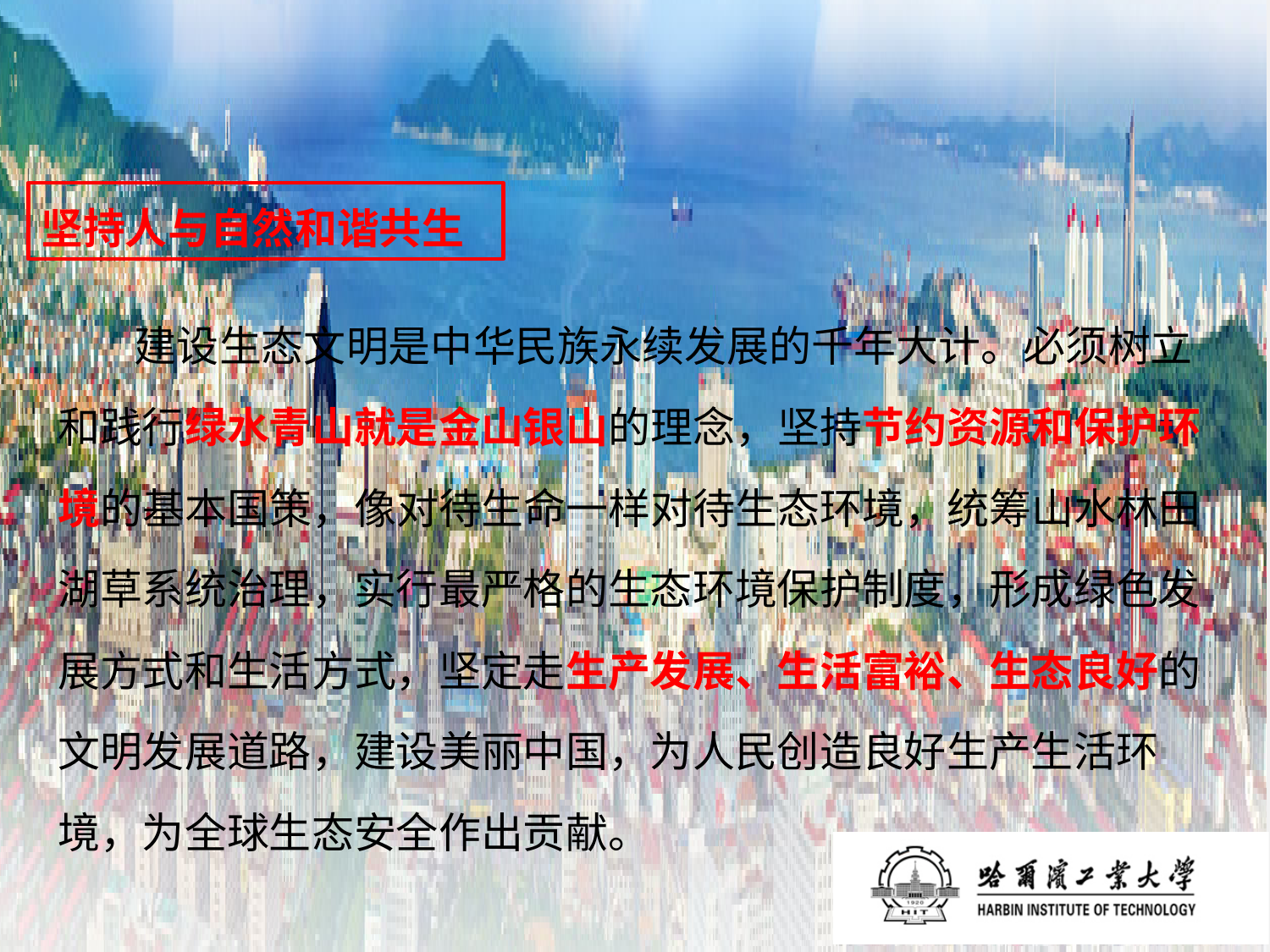

# 坚持人与自然和谐共生
       建设生态文明是中华民族永续发展的千年大计。必须树立和践行绿水青山就是金山银山的理念，坚持节约资源和保护环境的基本国策，像对待生命一样对待生态环境，统筹山水林田湖草系统治理，实行最严格的生态环境保护制度，形成绿色发展方式和生活方式，坚定走生产发展、生活富裕、生态良好的文明发展道路，建设美丽中国，为人民创造良好生产生活环境，为全球生态安全作出贡献。